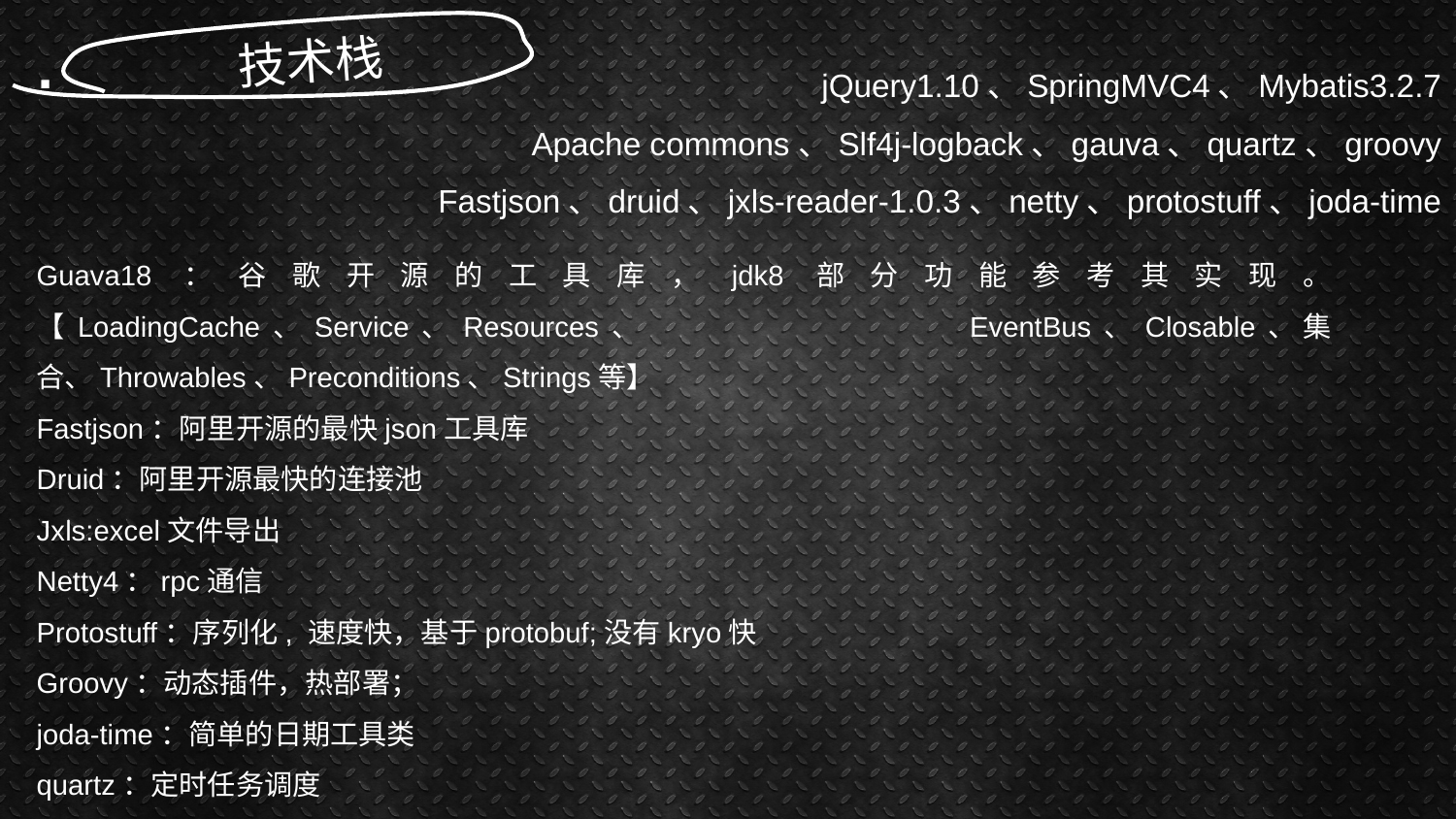

技术栈
.
jQuery1.10、SpringMVC4、Mybatis3.2.7
Apache commons、Slf4j-logback、gauva、quartz、groovy
Fastjson、druid、jxls-reader-1.0.3、netty、protostuff、joda-time
Guava18：谷歌开源的工具库，jdk8部分功能参考其实现。【LoadingCache、Service、Resources、			EventBus、Closable、集合、Throwables、Preconditions、Strings等】
Fastjson：阿里开源的最快json工具库
Druid：阿里开源最快的连接池
Jxls:excel文件导出
Netty4：rpc通信
Protostuff：序列化, 速度快，基于protobuf;没有kryo快
Groovy：动态插件，热部署；
joda-time：简单的日期工具类
quartz：定时任务调度
logback：性能优于log4j